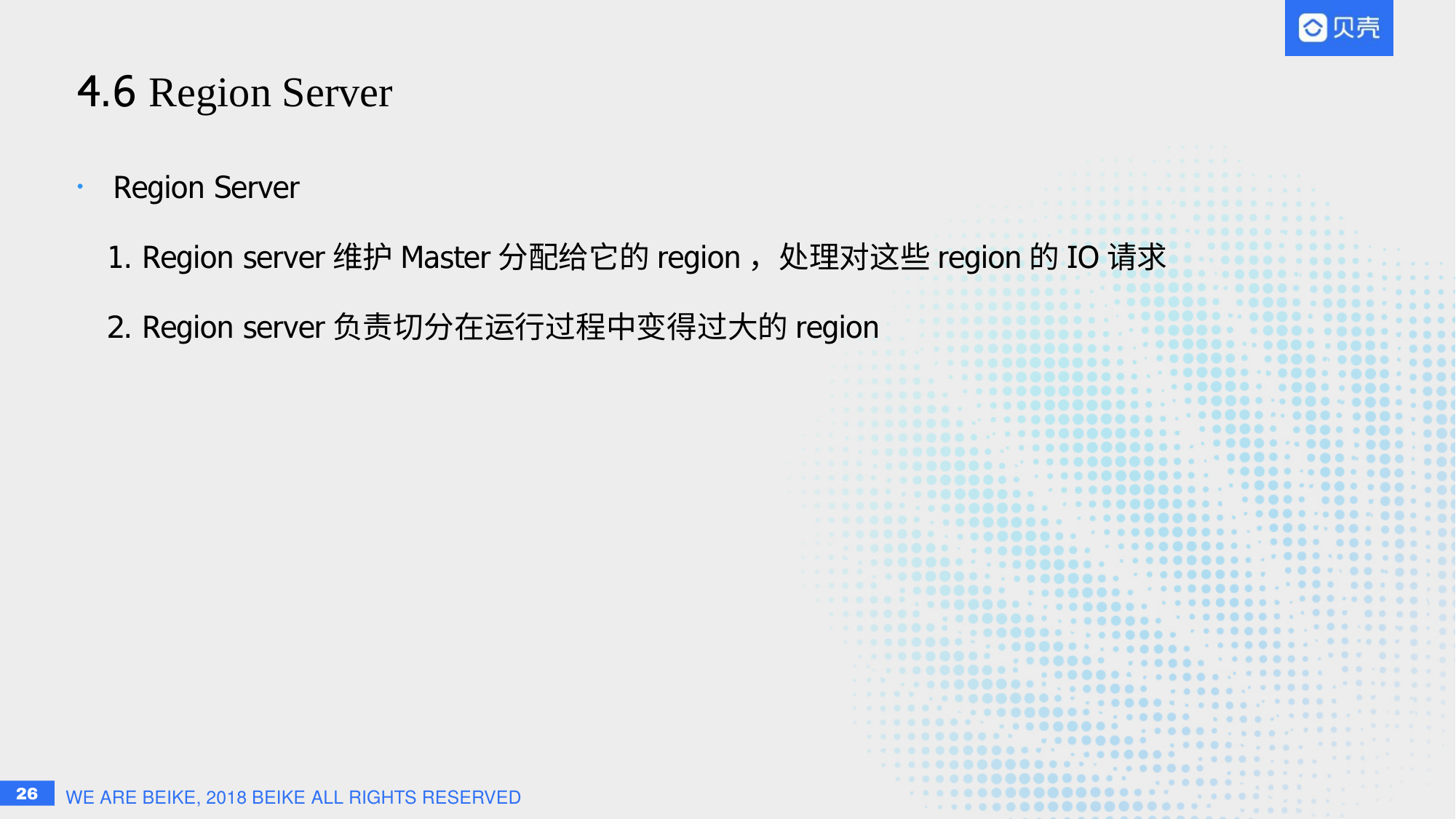

# 4.6 Region Server
  Region Server
1. Region server维护Master分配给它的region，处理对这些region的IO请求
2. Region server负责切分在运行过程中变得过大的region